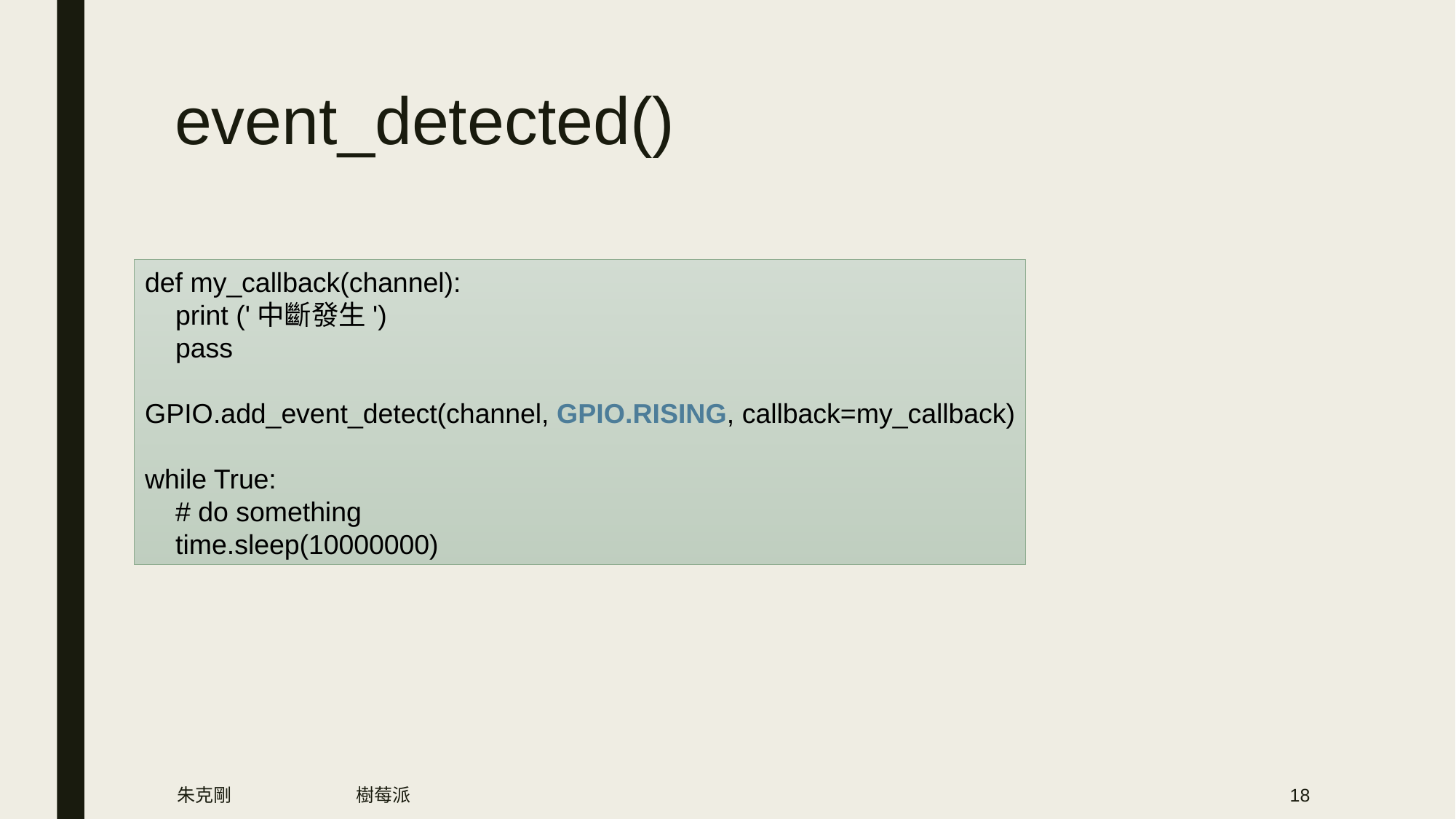

# event_detected()
def my_callback(channel):
    print ('中斷發生')
    pass

GPIO.add_event_detect(channel, GPIO.RISING, callback=my_callback)

while True:
    # do something
    time.sleep(10000000)
朱克剛
樹莓派
18